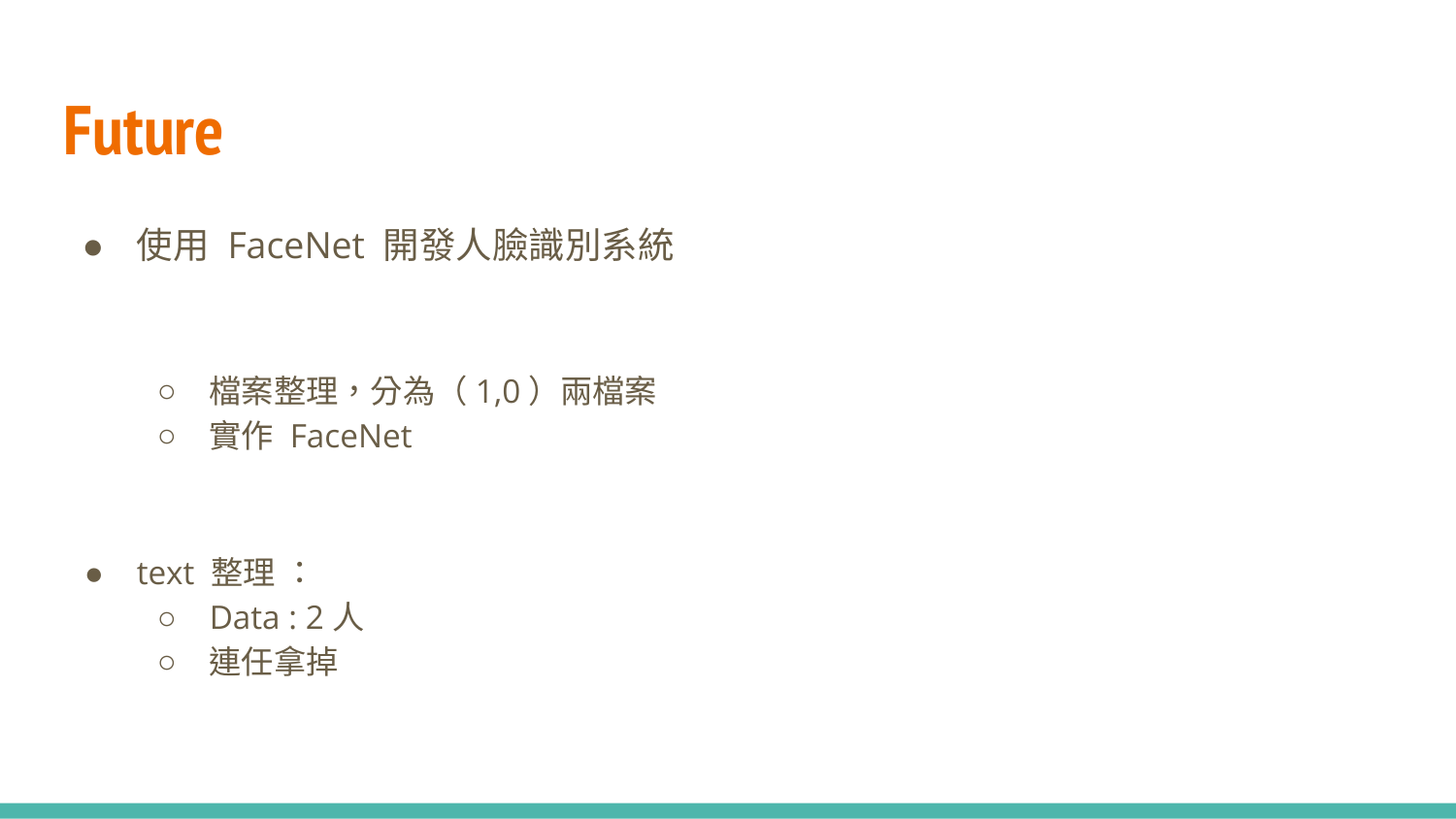

Future
使用 FaceNet 開發人臉識別系統

檔案整理，分為（1,0）兩檔案
實作 FaceNet

text 整理 ：
Data : 2人
連任拿掉